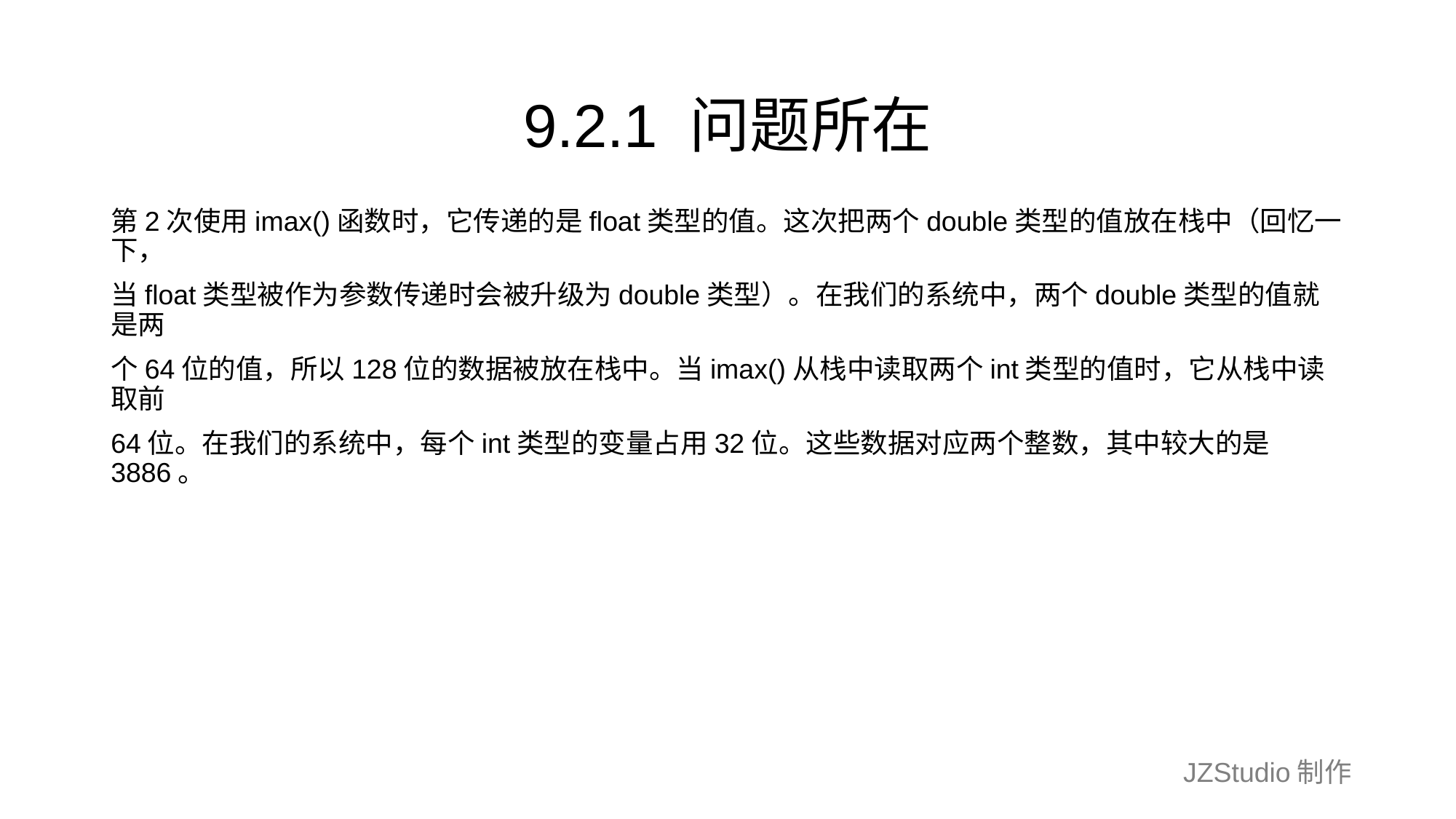

# 9.2.1 问题所在
第2次使用imax()函数时，它传递的是float类型的值。这次把两个double类型的值放在栈中（回忆一下，
当float类型被作为参数传递时会被升级为double类型）。在我们的系统中，两个double类型的值就是两
个64位的值，所以128位的数据被放在栈中。当imax()从栈中读取两个int类型的值时，它从栈中读取前
64位。在我们的系统中，每个int类型的变量占用32位。这些数据对应两个整数，其中较大的是3886。